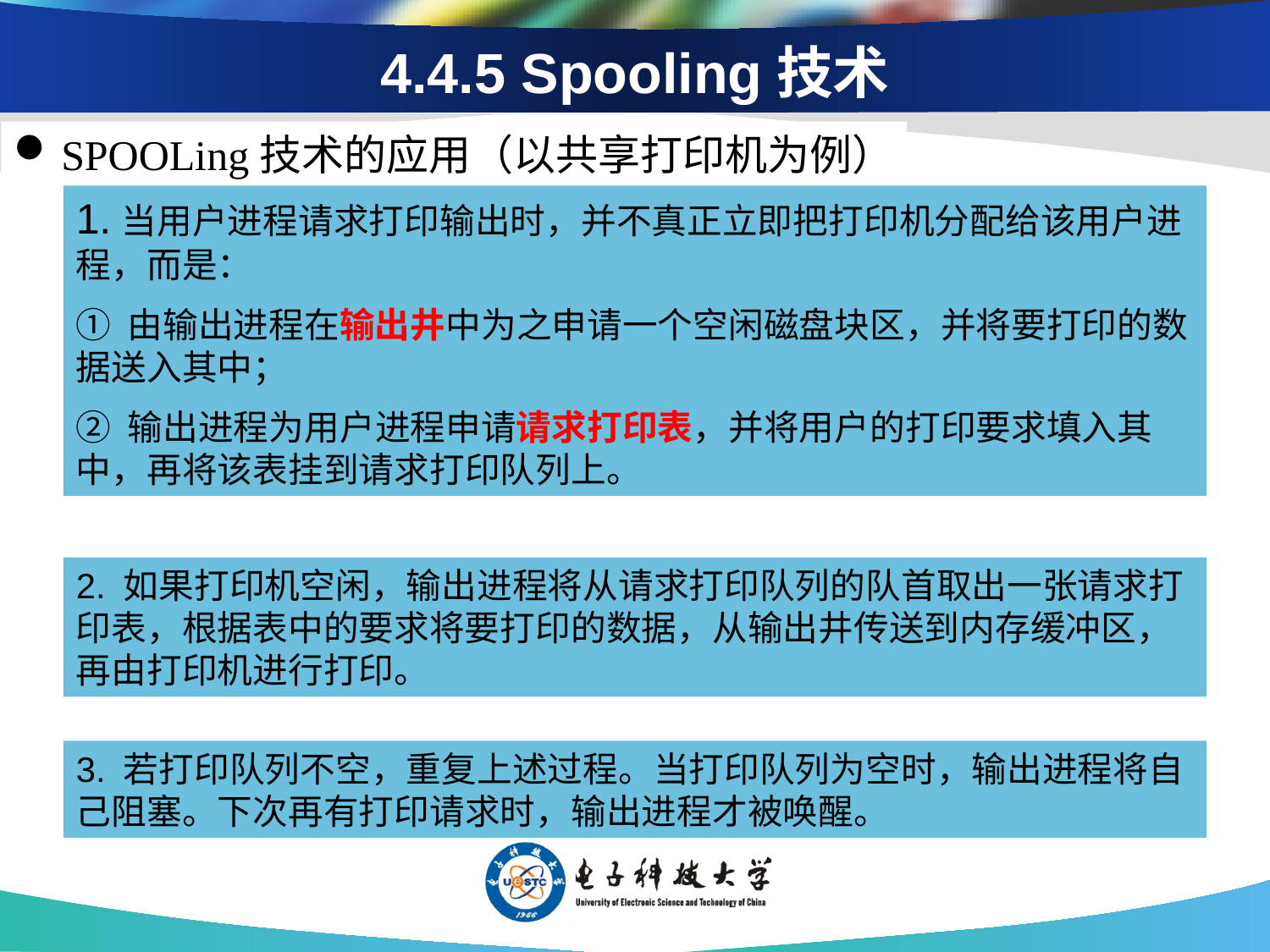

4.4.5 Spooling技术
SPOOLing技术的应用（以共享打印机为例）
1.当用户进程请求打印输出时，并不真正立即把打印机分配给该用户进程，而是：
① 由输出进程在输出井中为之申请一个空闲磁盘块区，并将要打印的数据送入其中；
② 输出进程为用户进程申请请求打印表，并将用户的打印要求填入其中，再将该表挂到请求打印队列上。
2. 如果打印机空闲，输出进程将从请求打印队列的队首取出一张请求打印表，根据表中的要求将要打印的数据，从输出井传送到内存缓冲区，再由打印机进行打印。
3. 若打印队列不空，重复上述过程。当打印队列为空时，输出进程将自己阻塞。下次再有打印请求时，输出进程才被唤醒。